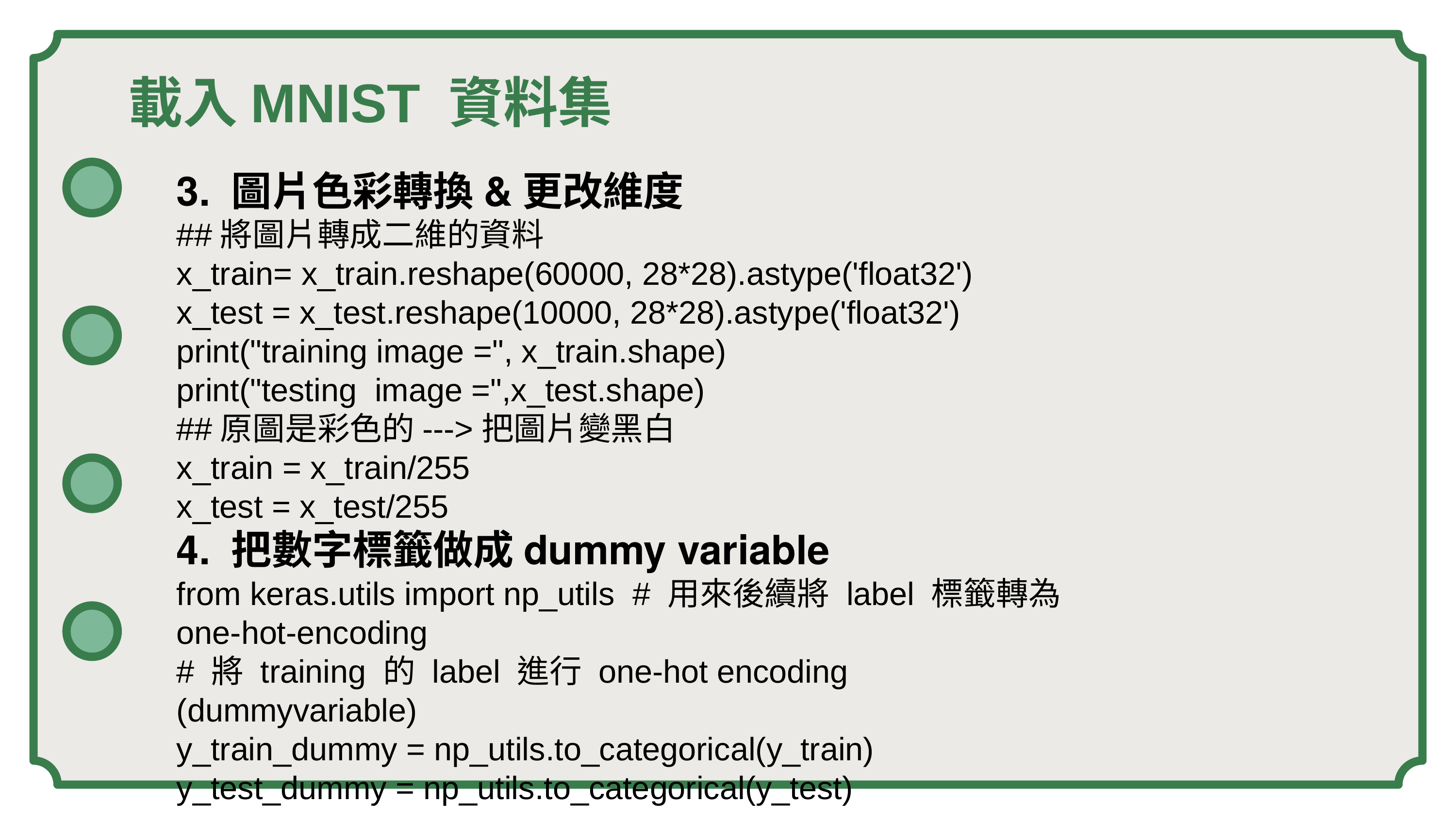

載入MNIST 資料集

3. 圖片色彩轉換&更改維度
##將圖片轉成二維的資料
x_train= x_train.reshape(60000, 28*28).astype('float32')
x_test = x_test.reshape(10000, 28*28).astype('float32')
print("training image =", x_train.shape)
print("testing  image =",x_test.shape)
##原圖是彩色的--->把圖片變黑白
x_train = x_train/255
x_test = x_test/255
4. 把數字標籤做成dummy variable
from keras.utils import np_utils  # 用來後續將 label 標籤轉為 one-hot-encoding
# 將 training 的 label 進行 one-hot encoding  (dummyvariable)
y_train_dummy = np_utils.to_categorical(y_train)
y_test_dummy = np_utils.to_categorical(y_test)